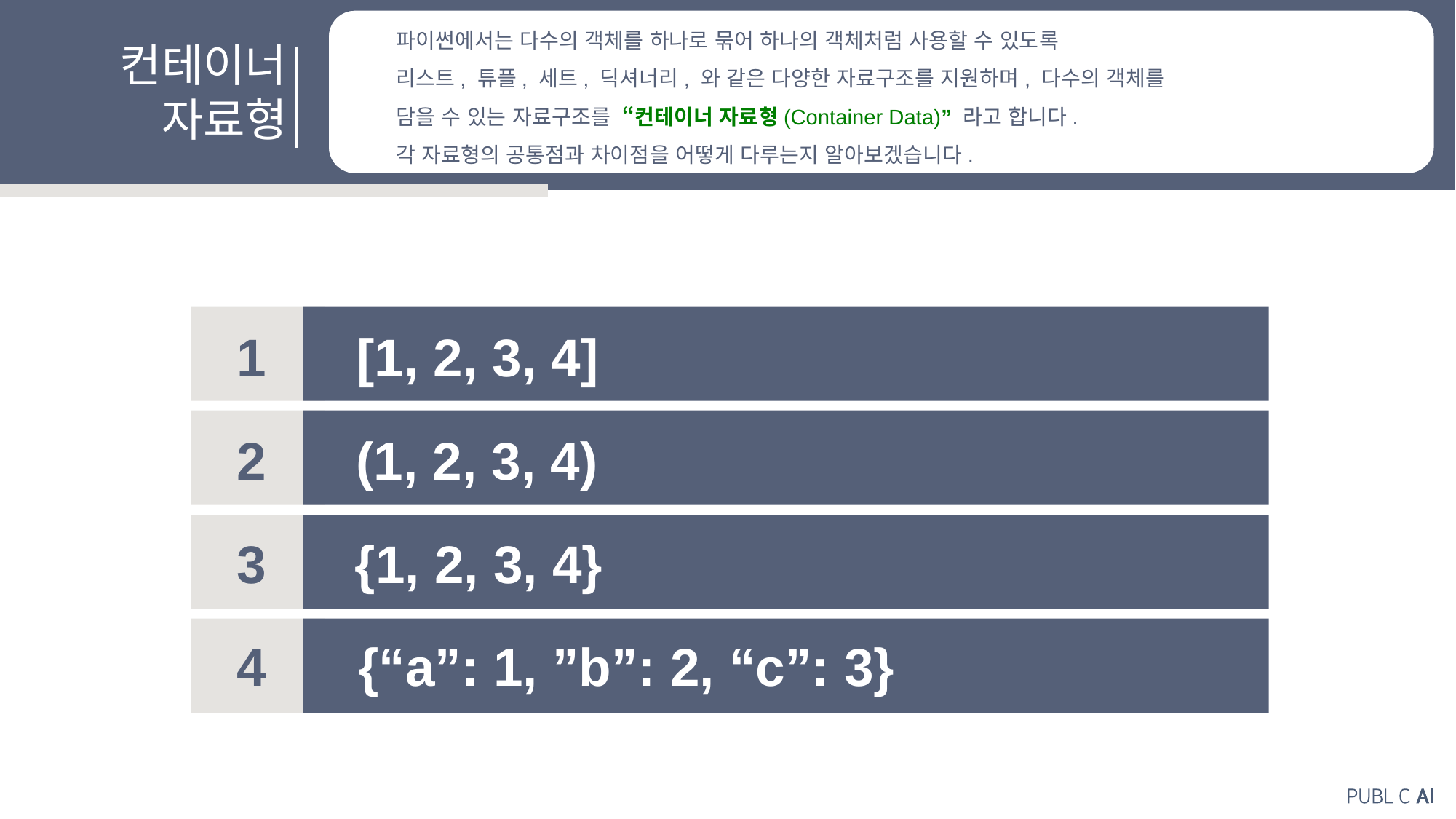

파이썬에서는 다수의 객체를 하나로 묶어 하나의 객체처럼 사용할 수 있도록
리스트, 튜플, 세트, 딕셔너리, 와 같은 다양한 자료구조를 지원하며, 다수의 객체를
담을 수 있는 자료구조를  “컨테이너 자료형(Container Data)” 라고 합니다.
각 자료형의 공통점과 차이점을 어떻게 다루는지 알아보겠습니다.
컨테이너
자료형

1
[1, 2, 3, 4]

2
(1, 2, 3, 4)

3
{1, 2, 3, 4}

4
{“a”: 1, ”b”: 2, “c”: 3}